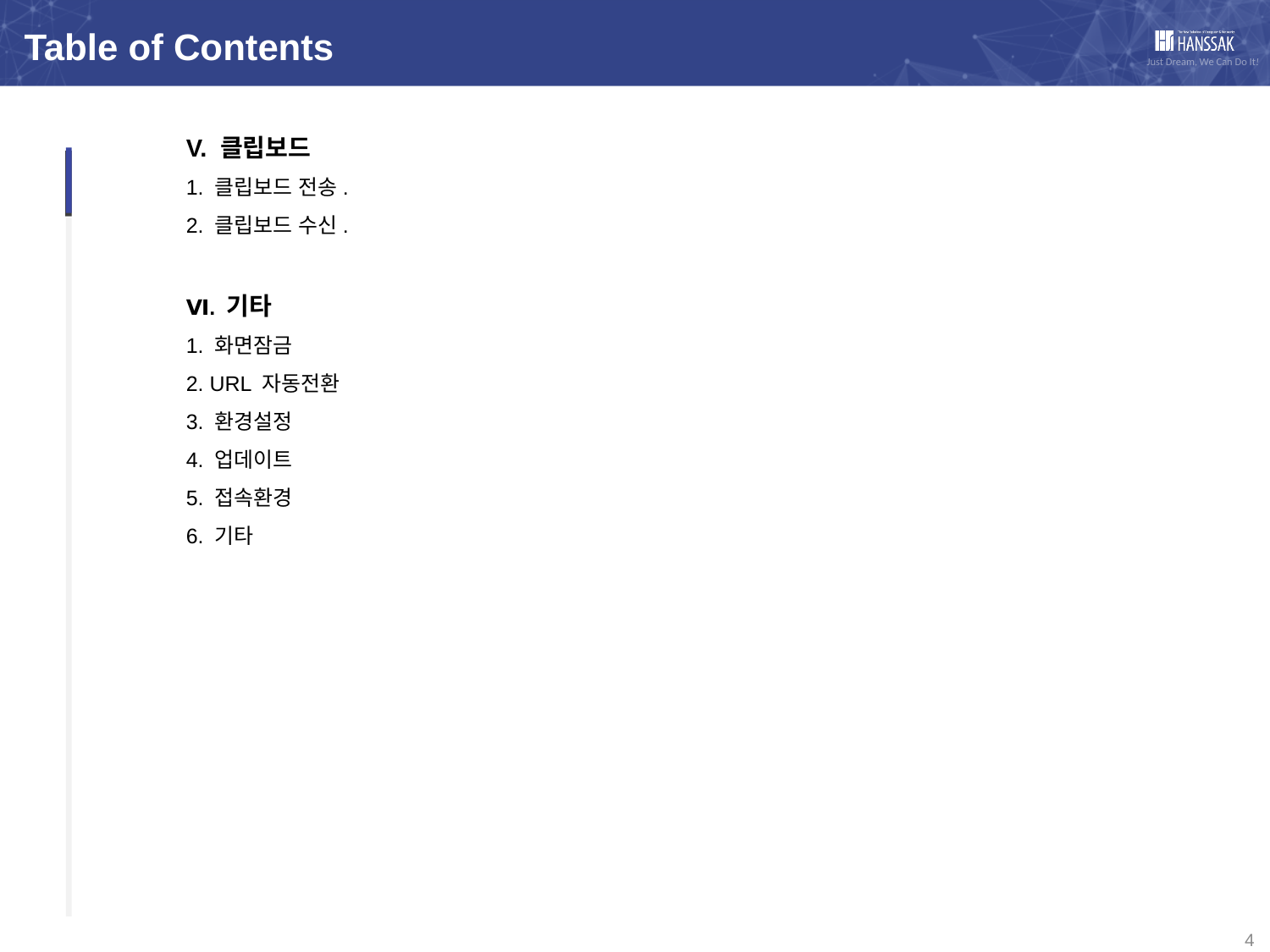

Table of Contents

V. 클립보드
1. 클립보드 전송.
2. 클립보드 수신.

Ⅵ. 기타
1. 화면잠금
2. URL 자동전환
3. 환경설정
4. 업데이트
5. 접속환경
6. 기타

4